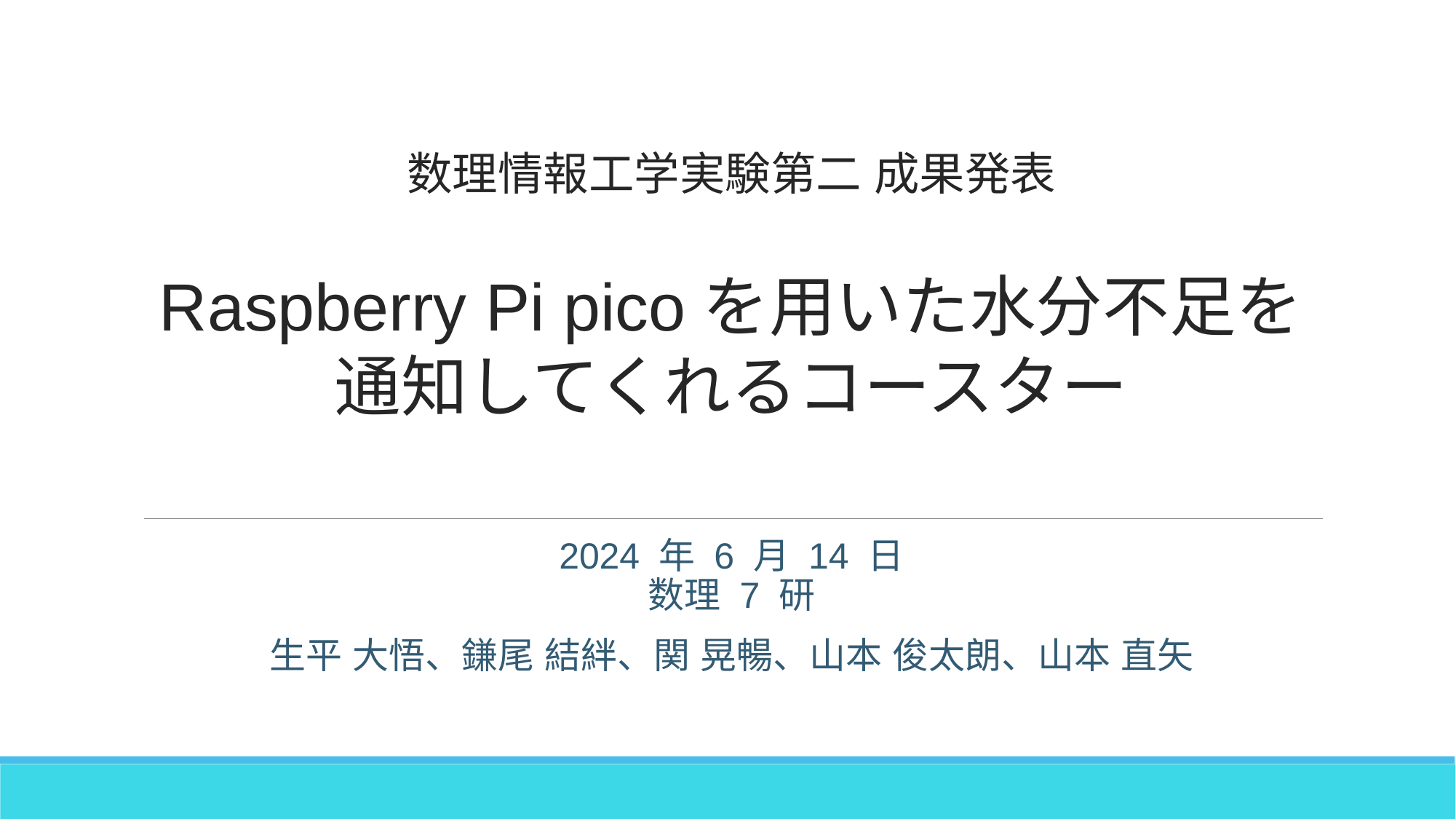

数理情報工学実験第二 成果発表
# Raspberry Pi picoを用いた水分不足を通知してくれるコースター

2024 年 6 月 14 日
数理 7 研
生平 大悟、鎌尾 結絆、関 晃暢、山本 俊太朗、山本 直矢